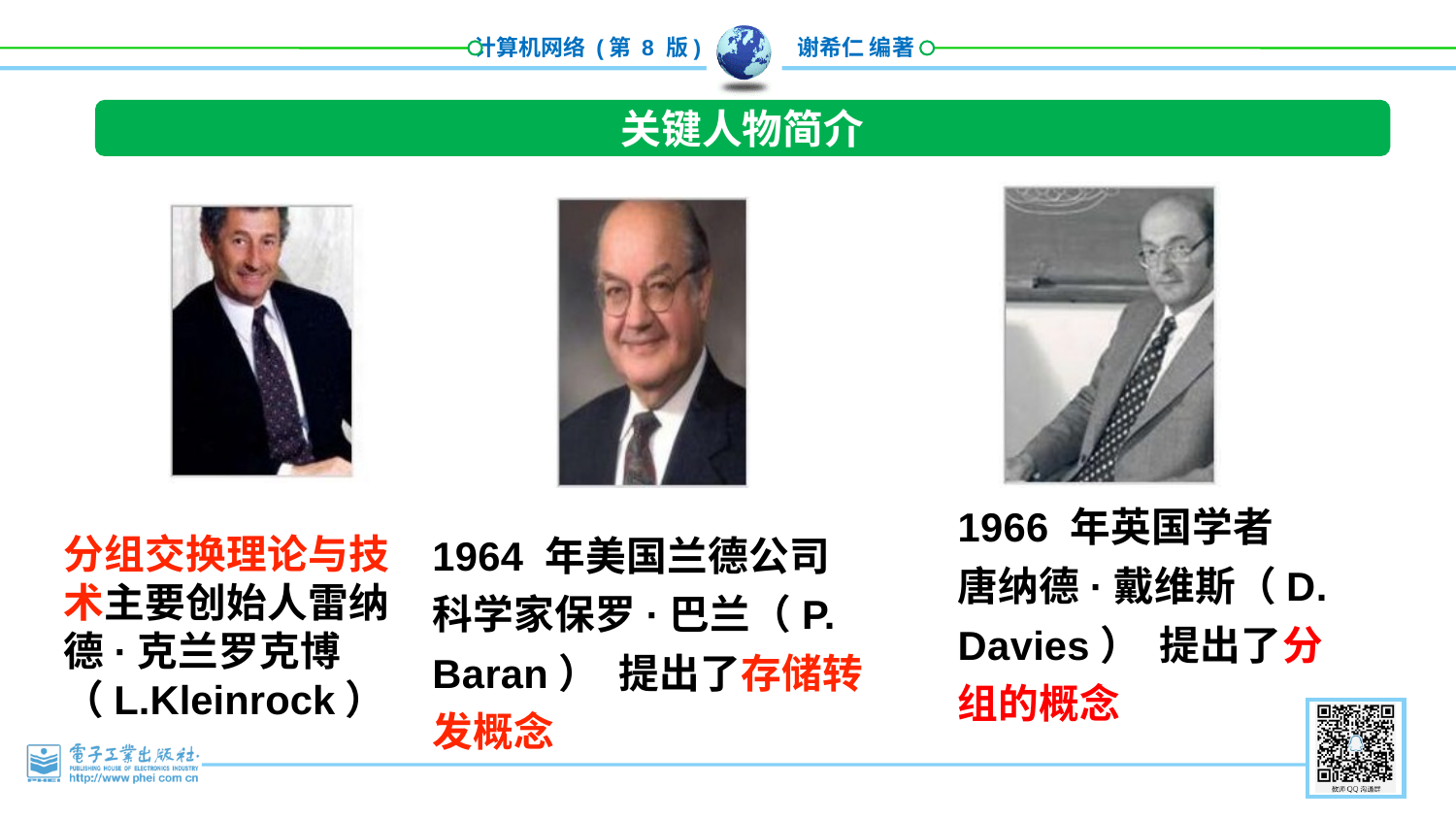

关键人物简介

1966 年英国学者
唐纳德·戴维斯（D. Davies）  提出了分组的概念
分组交换理论与技术主要创始人雷纳德·克兰罗克博（L.Kleinrock）
1964 年美国兰德公司
科学家保罗·巴兰（P. Baran）  提出了存储转发概念